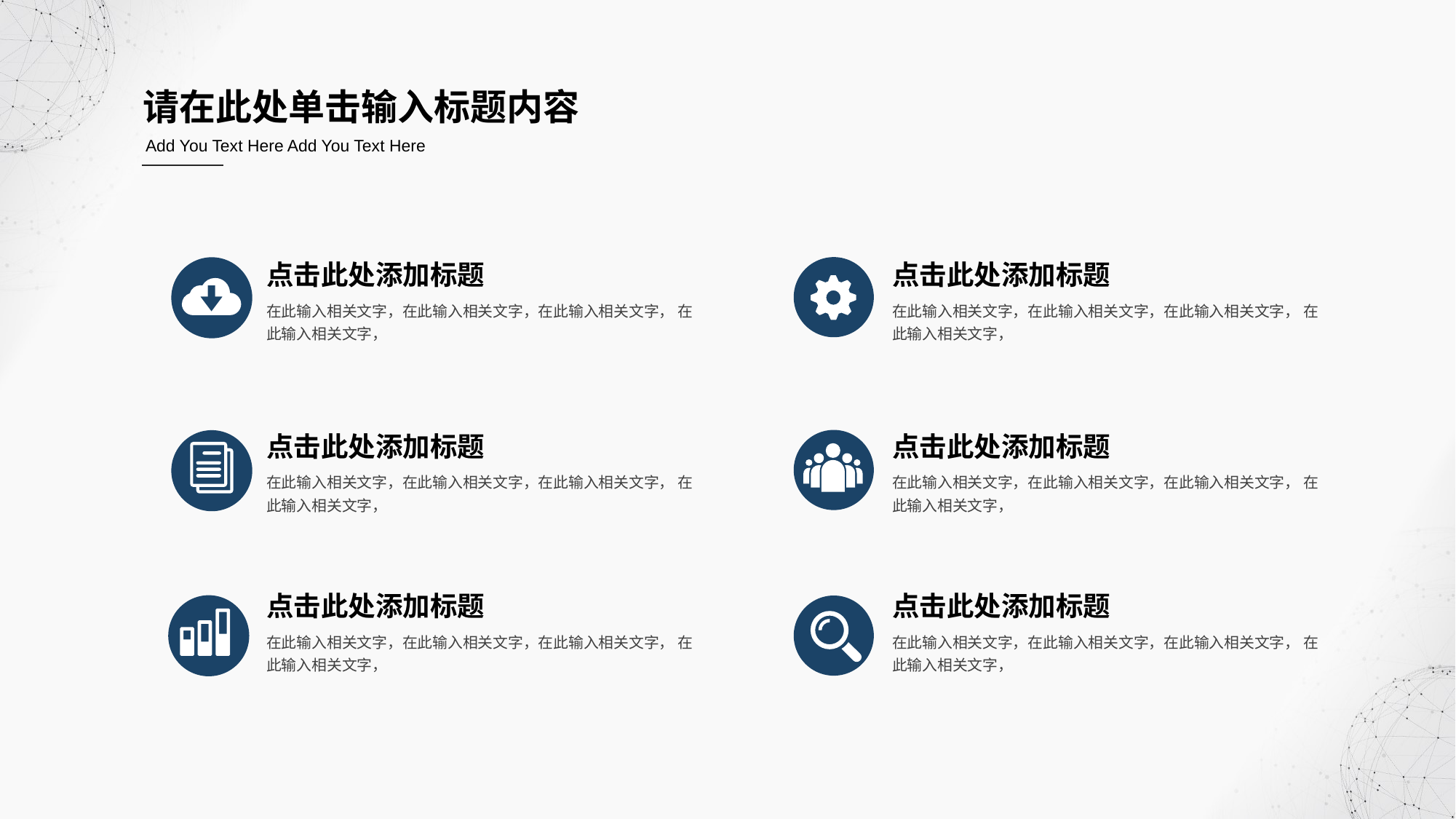

请在此处单击输入标题内容
Add You Text Here Add You Text Here
点击此处添加标题
点击此处添加标题

在此输入相关文字，在此输入相关文字，在此输入相关文字， 在此输入相关文字，
在此输入相关文字，在此输入相关文字，在此输入相关文字， 在此输入相关文字，
点击此处添加标题
点击此处添加标题

在此输入相关文字，在此输入相关文字，在此输入相关文字， 在此输入相关文字，
在此输入相关文字，在此输入相关文字，在此输入相关文字， 在此输入相关文字，
点击此处添加标题
点击此处添加标题

在此输入相关文字，在此输入相关文字，在此输入相关文字， 在此输入相关文字，
在此输入相关文字，在此输入相关文字，在此输入相关文字， 在此输入相关文字，